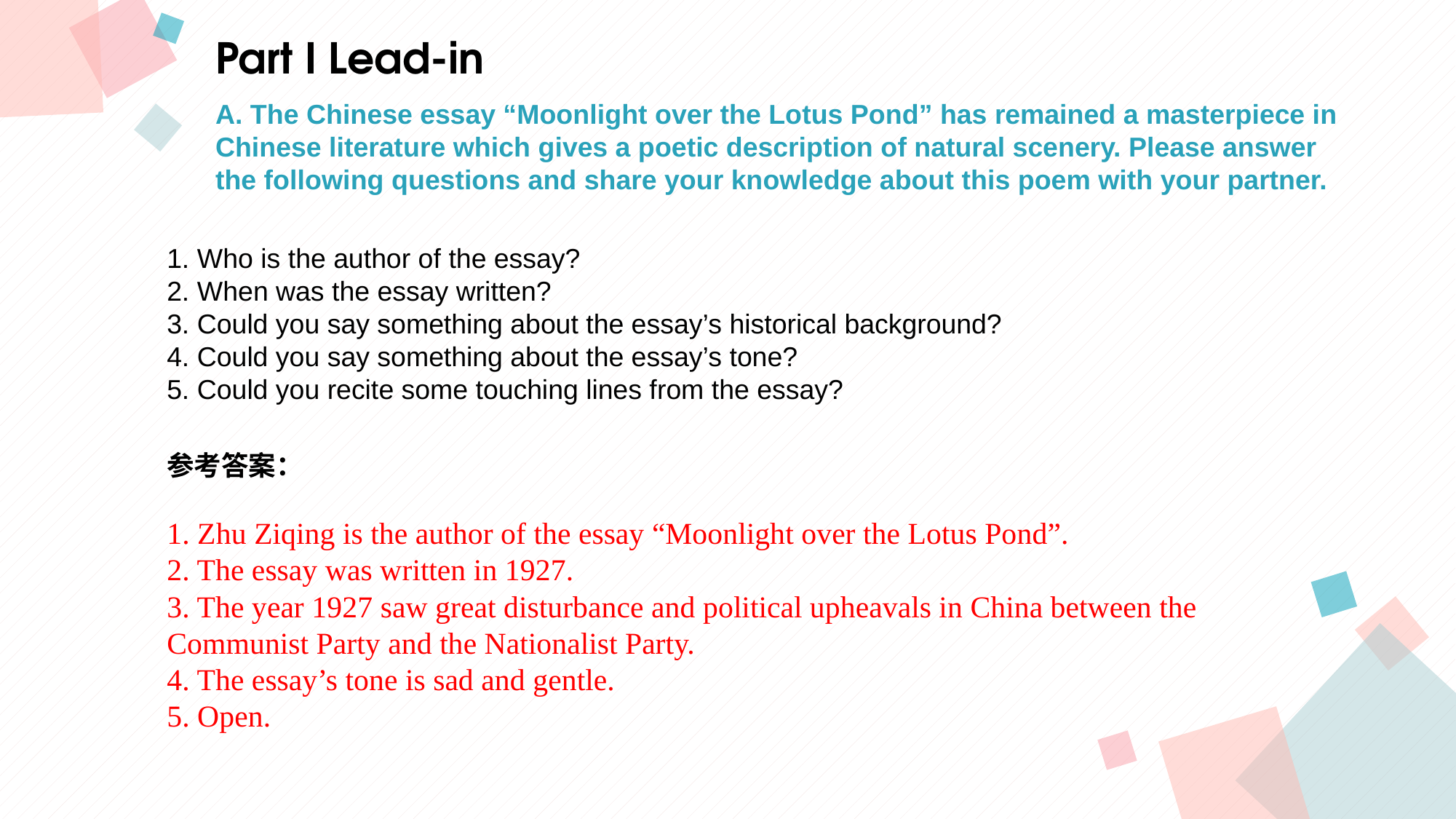

Part I Lead-in
A. The Chinese essay “Moonlight over the Lotus Pond” has remained a masterpiece in Chinese literature which gives a poetic description of natural scenery. Please answer the following questions and share your knowledge about this poem with your partner.
1. Who is the author of the essay?
2. When was the essay written?
3. Could you say something about the essay’s historical background?
4. Could you say something about the essay’s tone?
5. Could you recite some touching lines from the essay?
参考答案：

1. Zhu Ziqing is the author of the essay “Moonlight over the Lotus Pond”.
2. The essay was written in 1927.
3. The year 1927 saw great disturbance and political upheavals in China between the
Communist Party and the Nationalist Party.
4. The essay’s tone is sad and gentle.
5. Open.